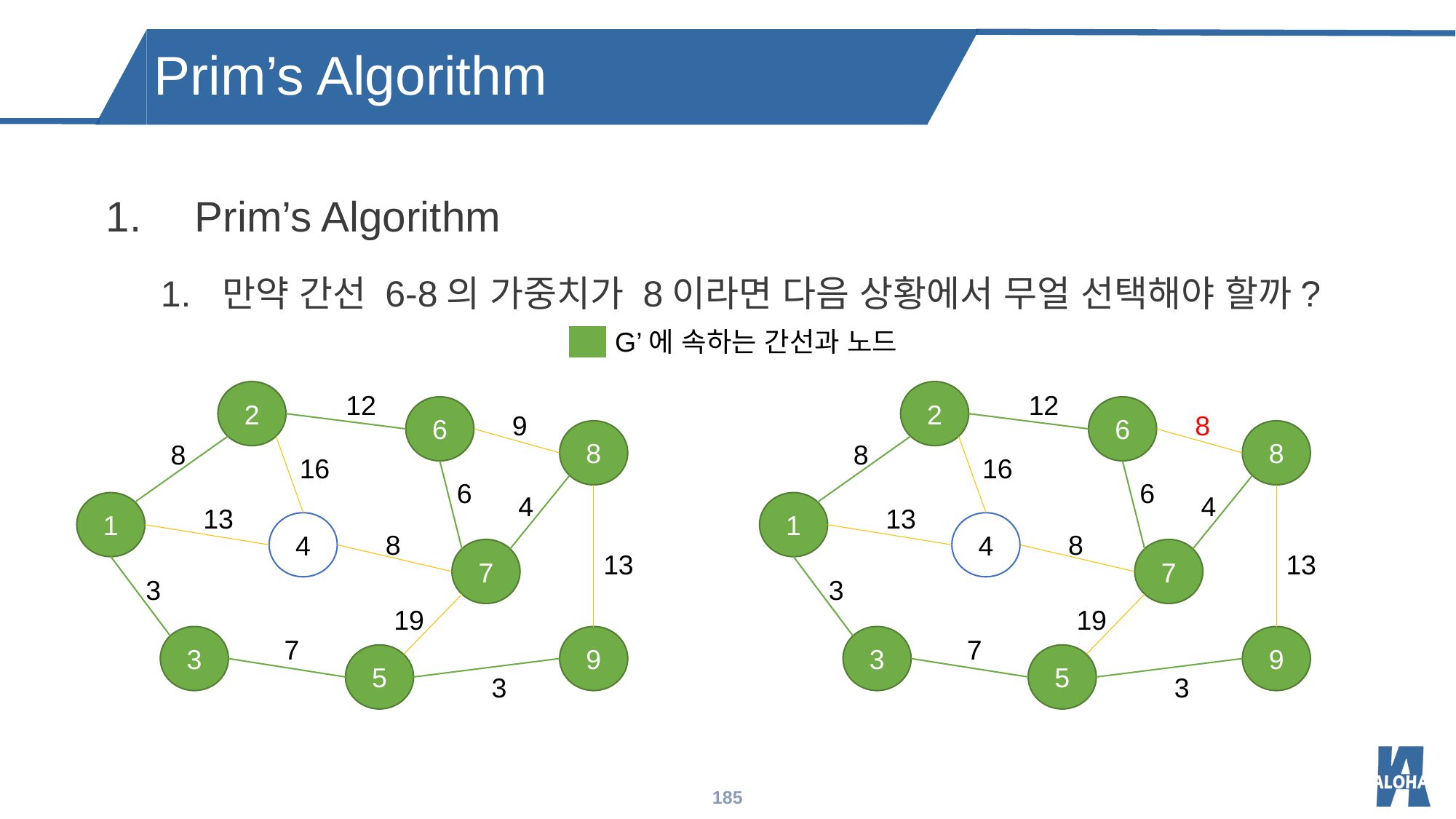

Prim’s Algorithm
Prim’s Algorithm
만약 간선 6-8의 가중치가 8이라면 다음 상황에서 무얼 선택해야 할까?
G’에 속하는 간선과 노드

2
6
8
1
4
7
3
9
5
12
9
8
16
6
4
13
8
13
3
19
7
3
2
6
8
1
4
7
3
9
5
12
8
8
16
6
4
13
8
13
3
19
7
3
185